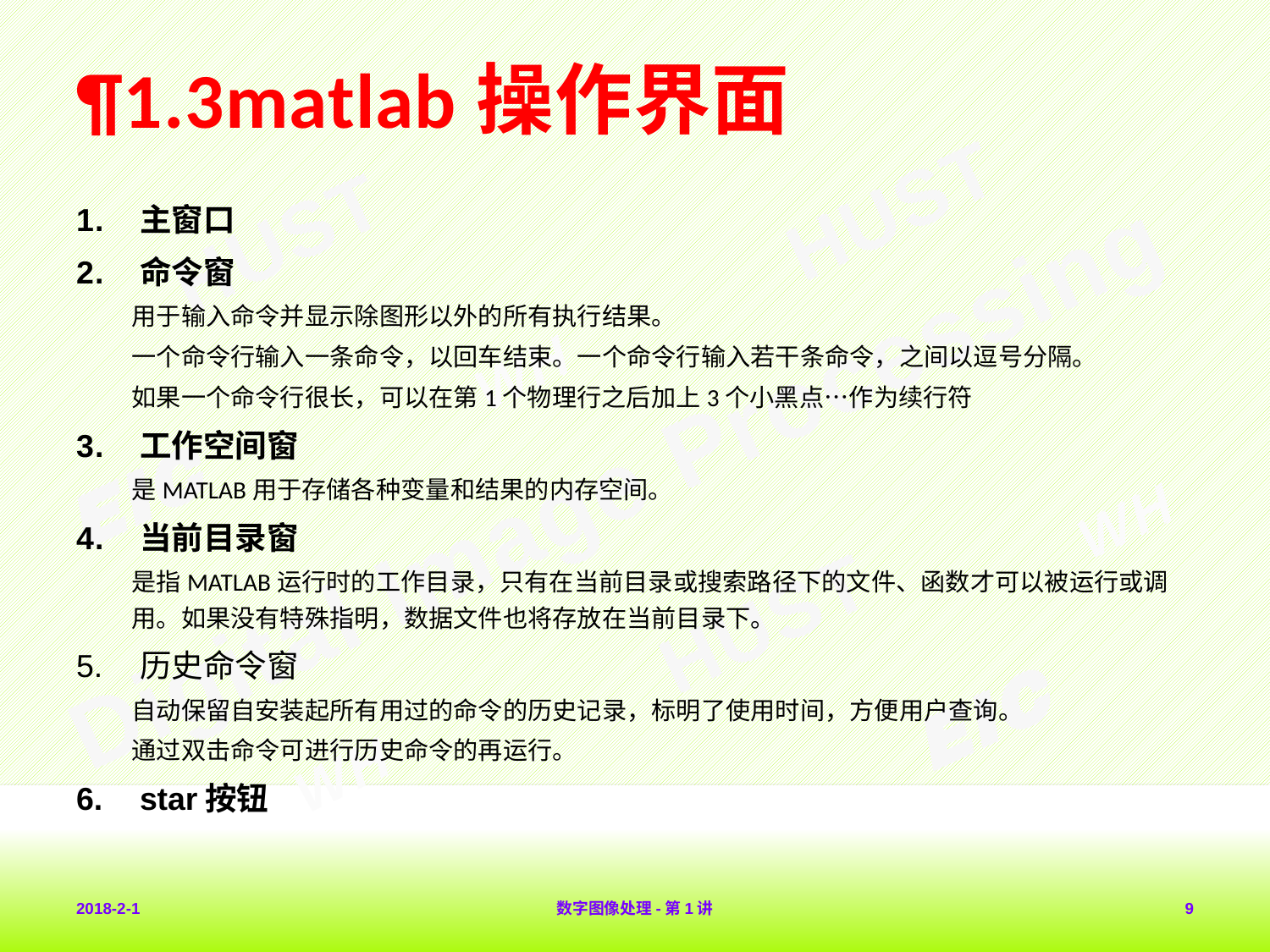

# ¶1.3matlab操作界面
主窗口
命令窗
用于输入命令并显示除图形以外的所有执行结果。
一个命令行输入一条命令，以回车结束。一个命令行输入若干条命令，之间以逗号分隔。
如果一个命令行很长，可以在第1个物理行之后加上3个小黑点…作为续行符
工作空间窗
是MATLAB用于存储各种变量和结果的内存空间。
当前目录窗
是指MATLAB运行时的工作目录，只有在当前目录或搜索路径下的文件、函数才可以被运行或调用。如果没有特殊指明，数据文件也将存放在当前目录下。
历史命令窗
自动保留自安装起所有用过的命令的历史记录，标明了使用时间，方便用户查询。
通过双击命令可进行历史命令的再运行。
star按钮

2018-2-1
数字图像处理-第1讲
9